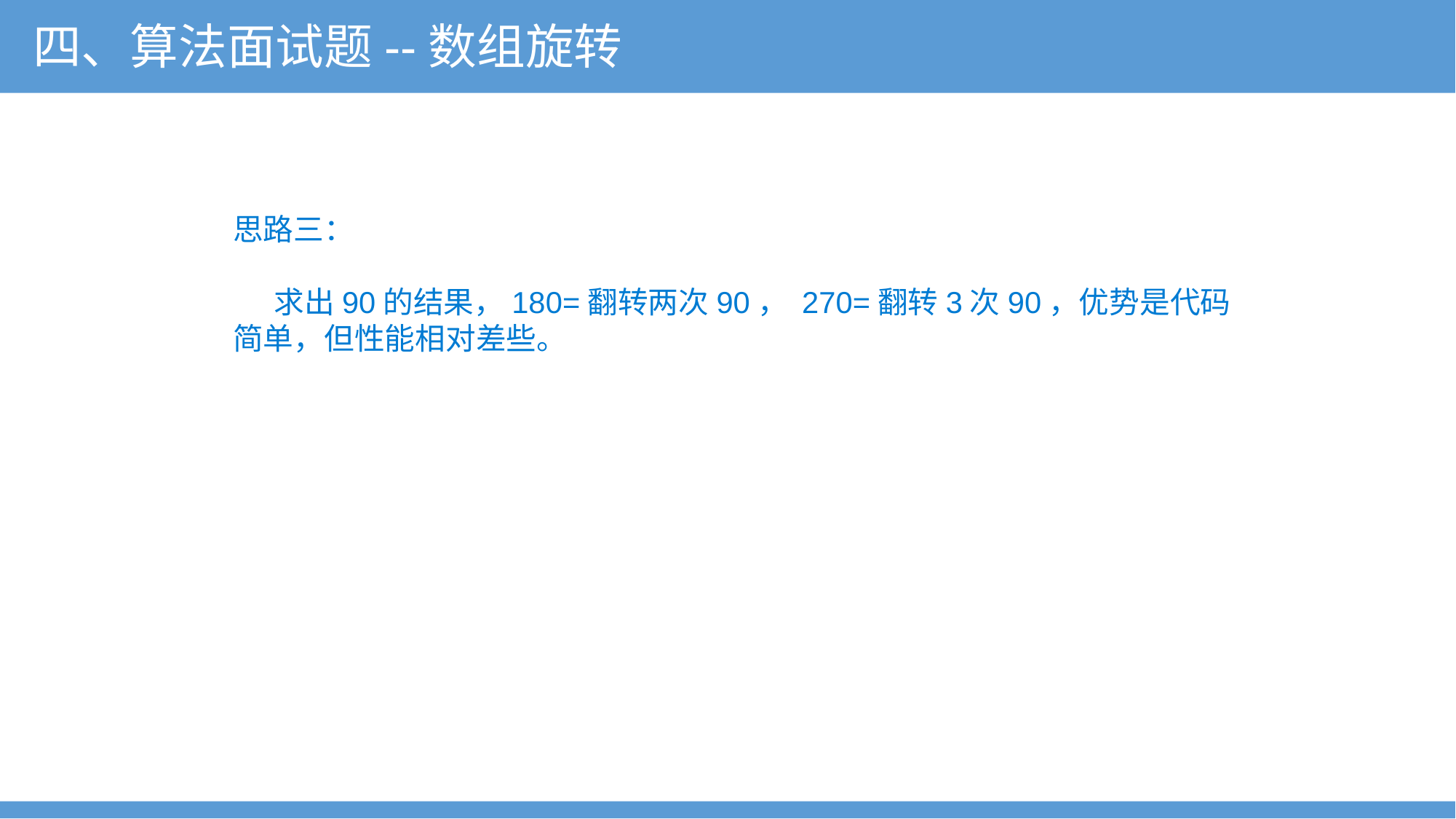

四、算法面试题--数组旋转

思路三：

     求出90的结果，180=翻转两次90， 270=翻转3次90，优势是代码简单，但性能相对差些。